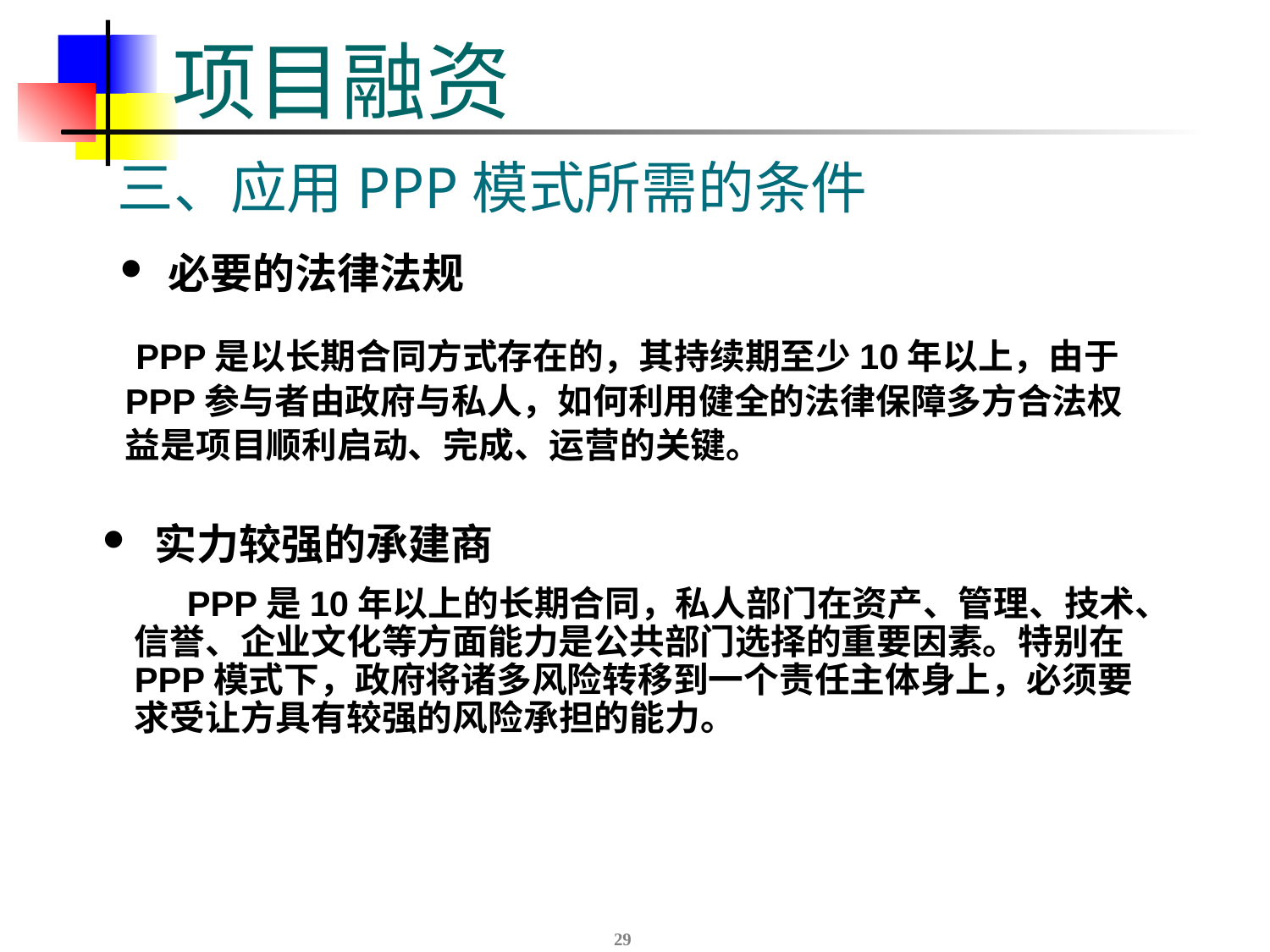

# 项目融资
三、应用PPP模式所需的条件
必要的法律法规
      PPP是以长期合同方式存在的，其持续期至少10年以上，由于PPP参与者由政府与私人，如何利用健全的法律保障多方合法权益是项目顺利启动、完成、运营的关键。
 实力较强的承建商
    PPP是10年以上的长期合同，私人部门在资产、管理、技术、信誉、企业文化等方面能力是公共部门选择的重要因素。特别在PPP模式下，政府将诸多风险转移到一个责任主体身上，必须要求受让方具有较强的风险承担的能力。
29